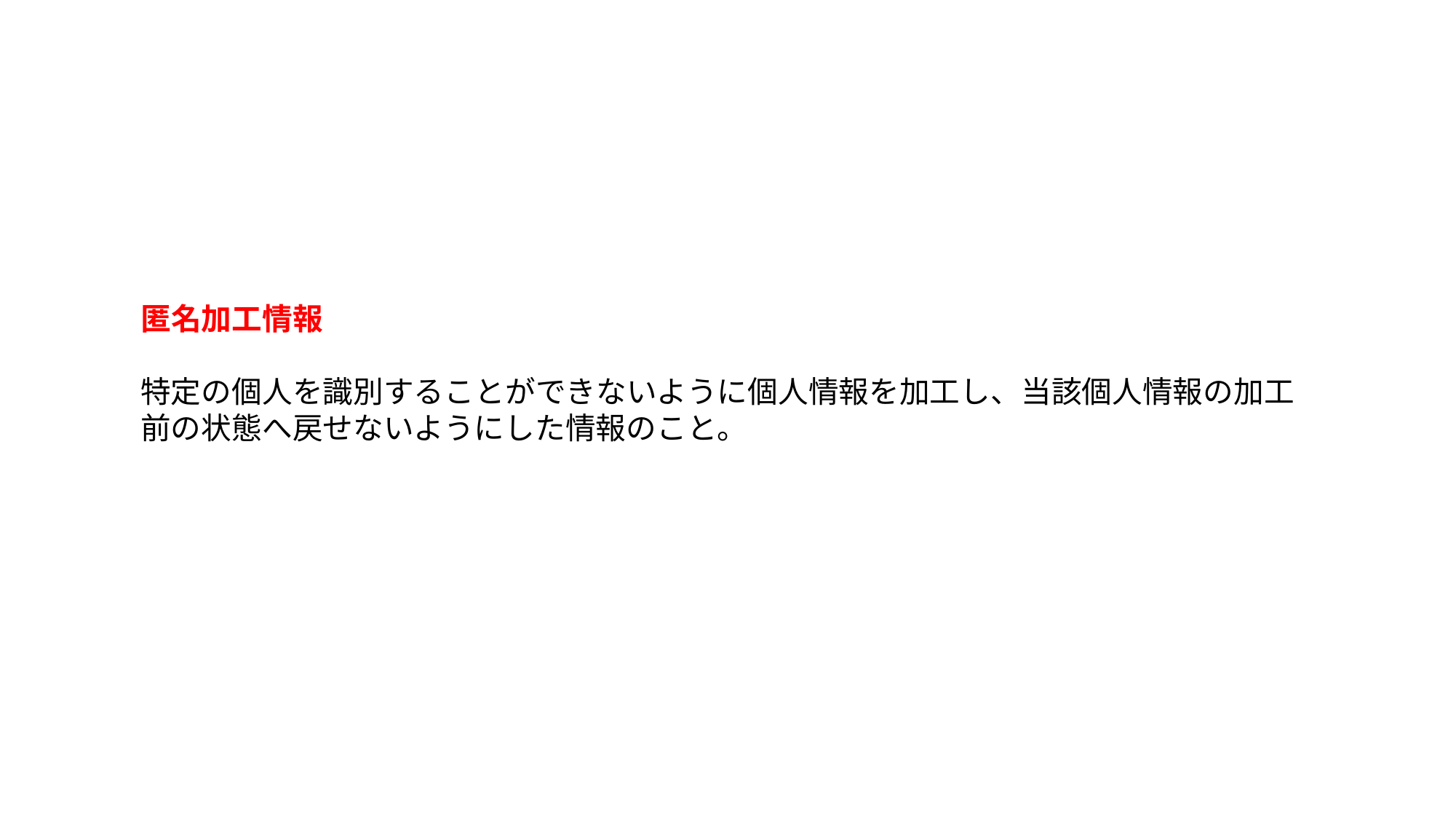

匿名加工情報

特定の個人を識別することができないように個人情報を加工し、当該個人情報の加工前の状態へ戻せないようにした情報のこと。